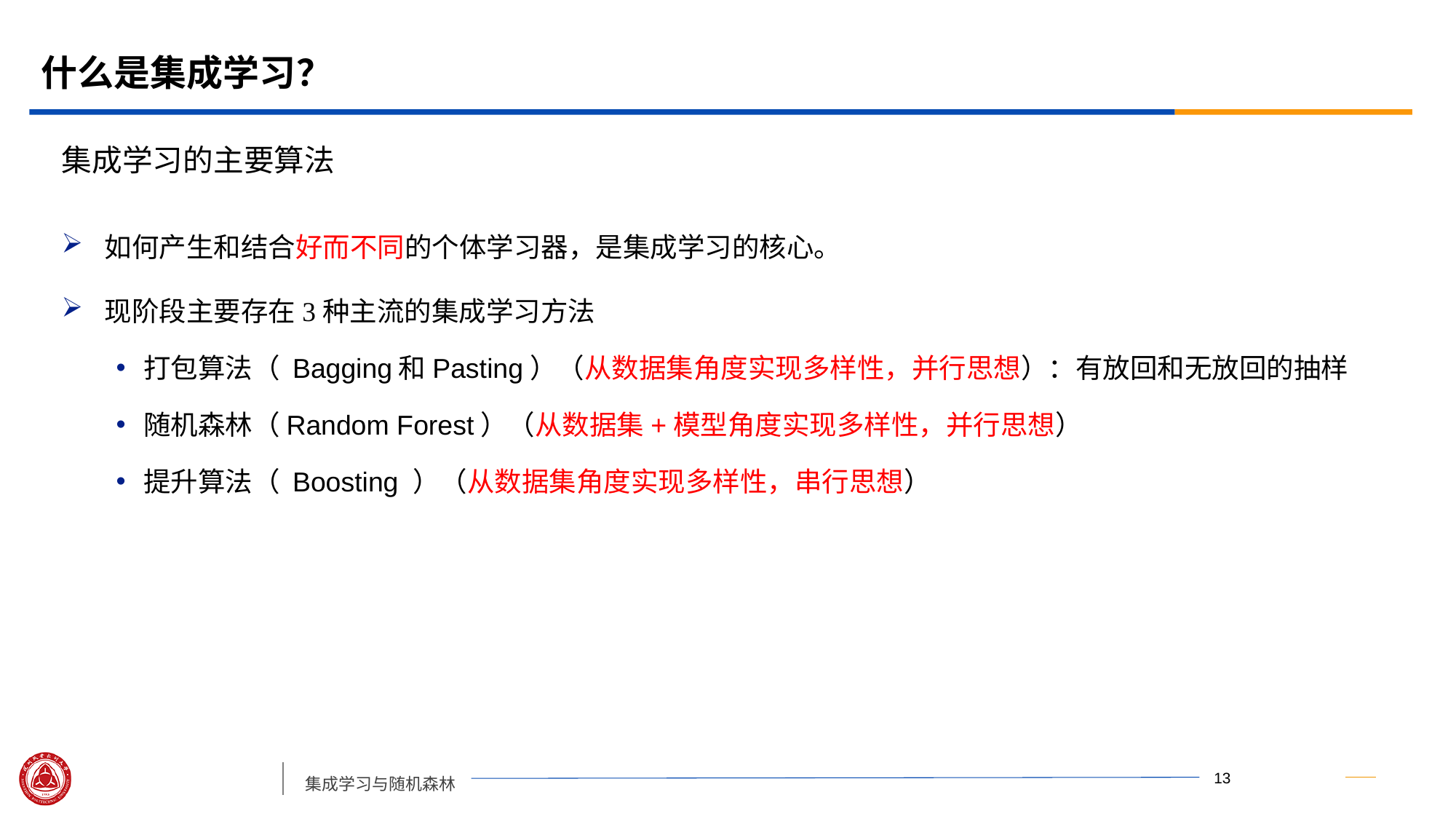

# 什么是集成学习？
集成学习的主要算法
如何产生和结合好而不同的个体学习器，是集成学习的核心。
现阶段主要存在3种主流的集成学习方法
打包算法（ Bagging和Pasting）（从数据集角度实现多样性，并行思想）：有放回和无放回的抽样
随机森林（Random Forest）（从数据集+模型角度实现多样性，并行思想）
提升算法（ Boosting ）（从数据集角度实现多样性，串行思想）